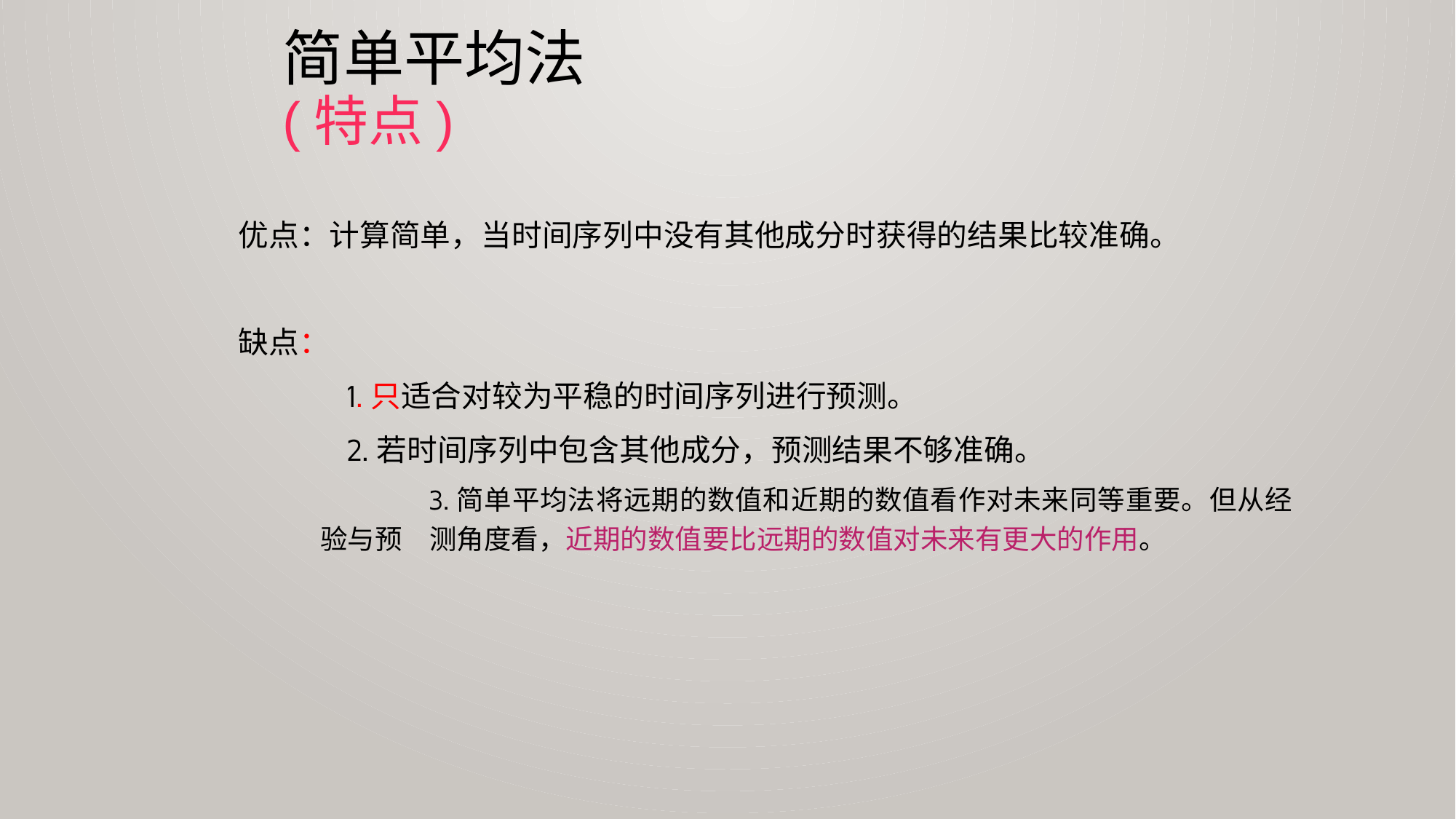

# 简单平均法 (特点)
优点：计算简单，当时间序列中没有其他成分时获得的结果比较准确。

缺点：
	1.只适合对较为平稳的时间序列进行预测。
	2.若时间序列中包含其他成分，预测结果不够准确。
	3.简单平均法将远期的数值和近期的数值看作对未来同等重要。但从经验与预	测角度看，近期的数值要比远期的数值对未来有更大的作用。